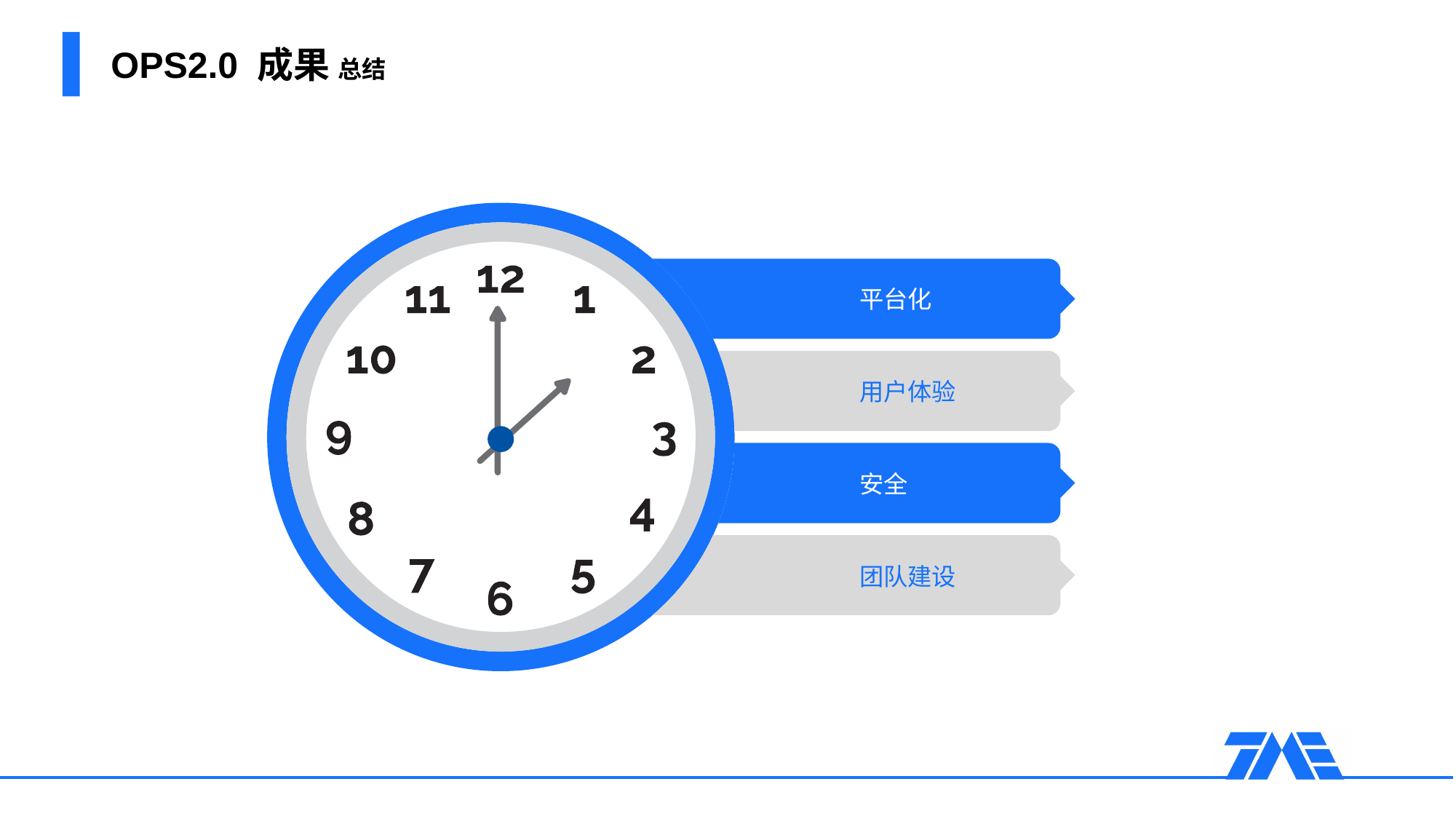

# OPS2.0 成果 总结

平台化
用户体验
安全
团队建设